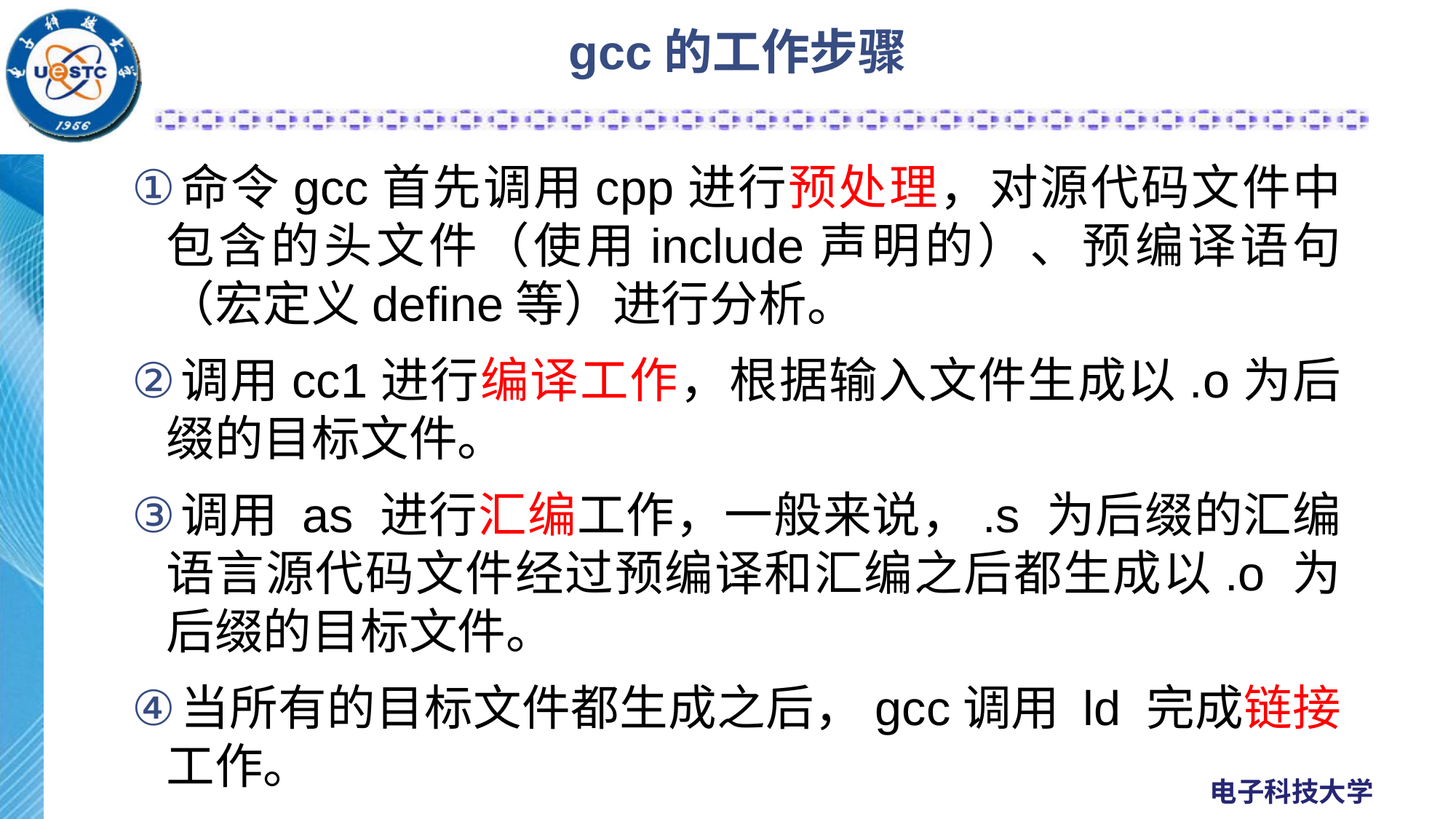

# gcc的工作步骤

命令gcc首先调用cpp进行预处理，对源代码文件中包含的头文件（使用include声明的）、预编译语句（宏定义define等）进行分析。
调用cc1进行编译工作，根据输入文件生成以.o为后缀的目标文件。
调用 as 进行汇编工作，一般来说，.s 为后缀的汇编语言源代码文件经过预编译和汇编之后都生成以.o 为后缀的目标文件。
当所有的目标文件都生成之后，gcc调用 ld 完成链接工作。